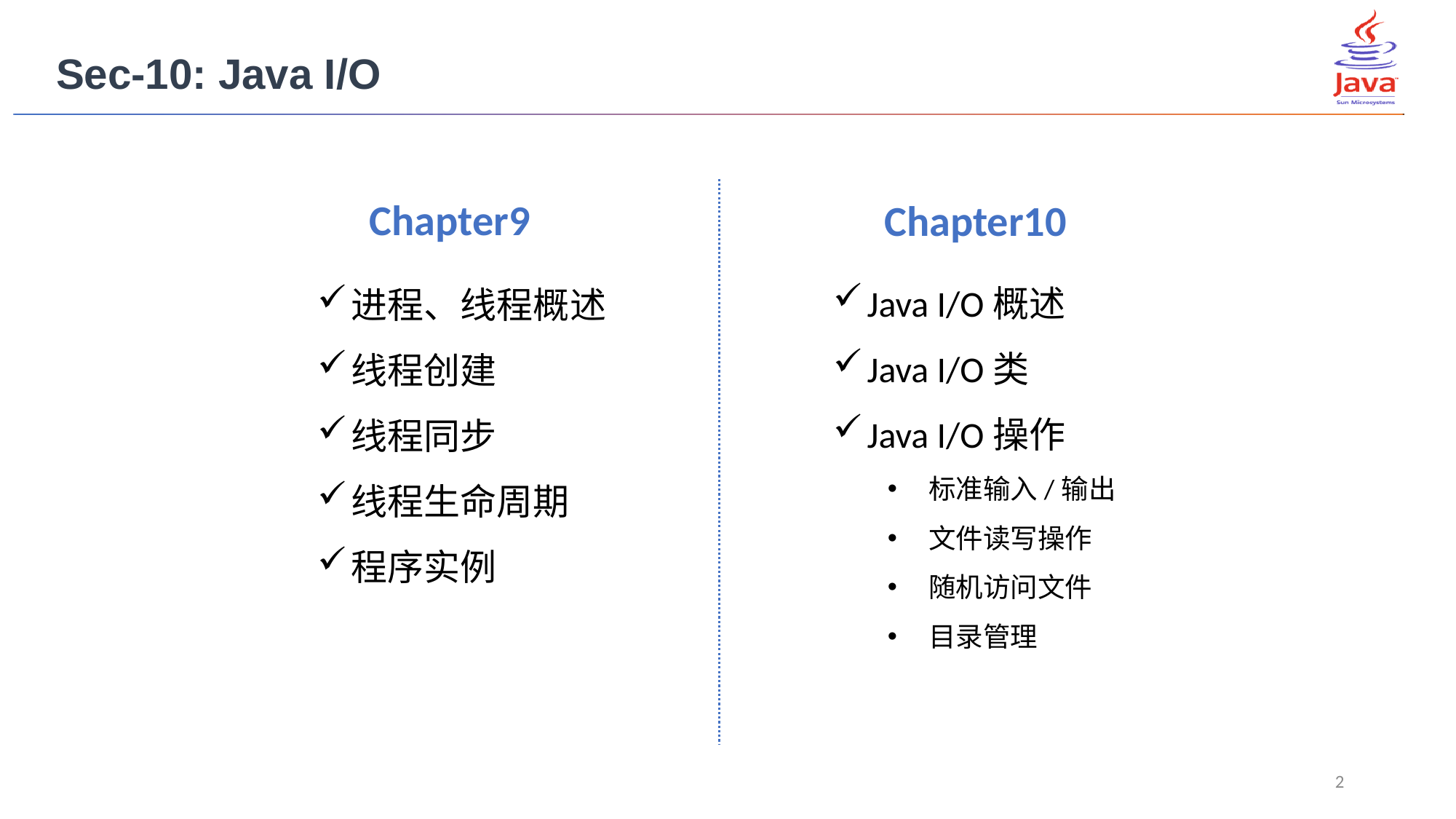

Sec-10: Java I/O
Chapter9
Chapter10
Java I/O概述
Java I/O类
Java I/O操作
标准输入/输出
文件读写操作
随机访问文件
目录管理
进程、线程概述
线程创建
线程同步
线程生命周期
程序实例
2